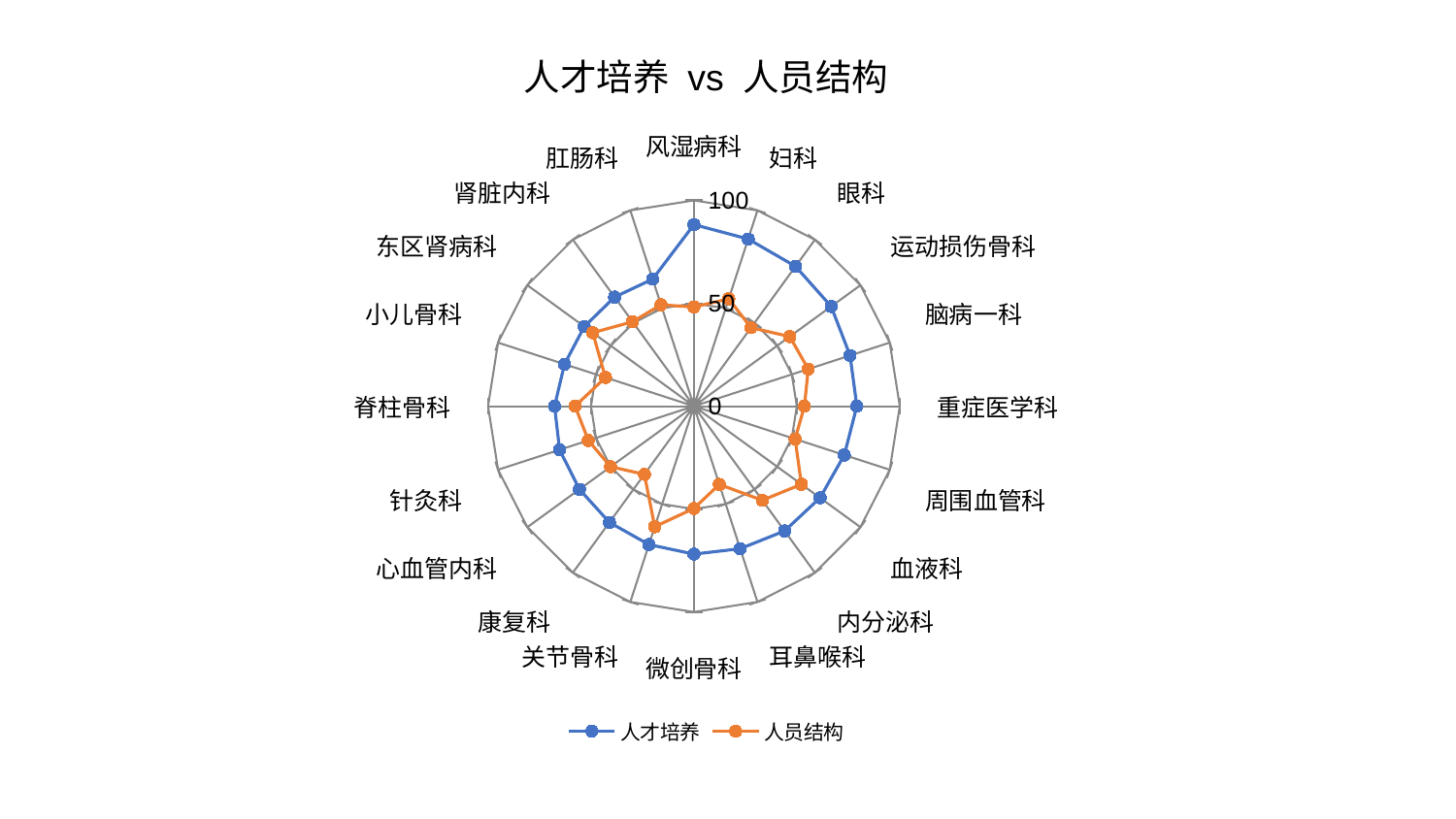

### Chart: 人才培养 vs 人员结构

| Category | 人才培养 | 人员结构 |
|---|---|---|
| 风湿病科 | 88.24030320848034 | 48.192114787275386 |
| 妇科 | 85.39404526894684 | 54.857693290713094 |
| 眼科 | 83.99334051056019 | 47.145550763468464 |
| 运动损伤骨科 | 82.43147653126711 | 57.56593811603451 |
| 脑病一科 | 79.76207259854164 | 58.407716846620815 |
| 重症医学科 | 79.15561773426735 | 53.692366723462385 |
| 周围血管科 | 76.81270096147435 | 51.71593533320803 |
| 血液科 | 75.77053393959201 | 64.56834367331686 |
| 内分泌科 | 74.93850793633788 | 56.51377404567755 |
| 耳鼻喉科 | 72.80966771557564 | 39.972959999634455 |
| 微创骨科 | 71.86595681410869 | 49.692110280970205 |
| 关节骨科 | 70.7080850629943 | 61.585807466810174 |
| 康复科 | 69.79008723401013 | 40.93441914745284 |
| 心血管内科 | 68.7497791108148 | 50.05832446277674 |
| 针灸科 | 68.59777153929595 | 53.917823163028196 |
| 脊柱骨科 | 67.68857220112592 | 57.72467830715553 |
| 小儿骨科 | 66.079943223288 | 45.18147772204956 |
| 东区肾病科 | 65.8225230774425 | 60.72230868488987 |
| 肾脏内科 | 65.52723481055823 | 50.745939220691454 |
| 肛肠科 | 64.92556363148562 | 51.793841979450185 |
87